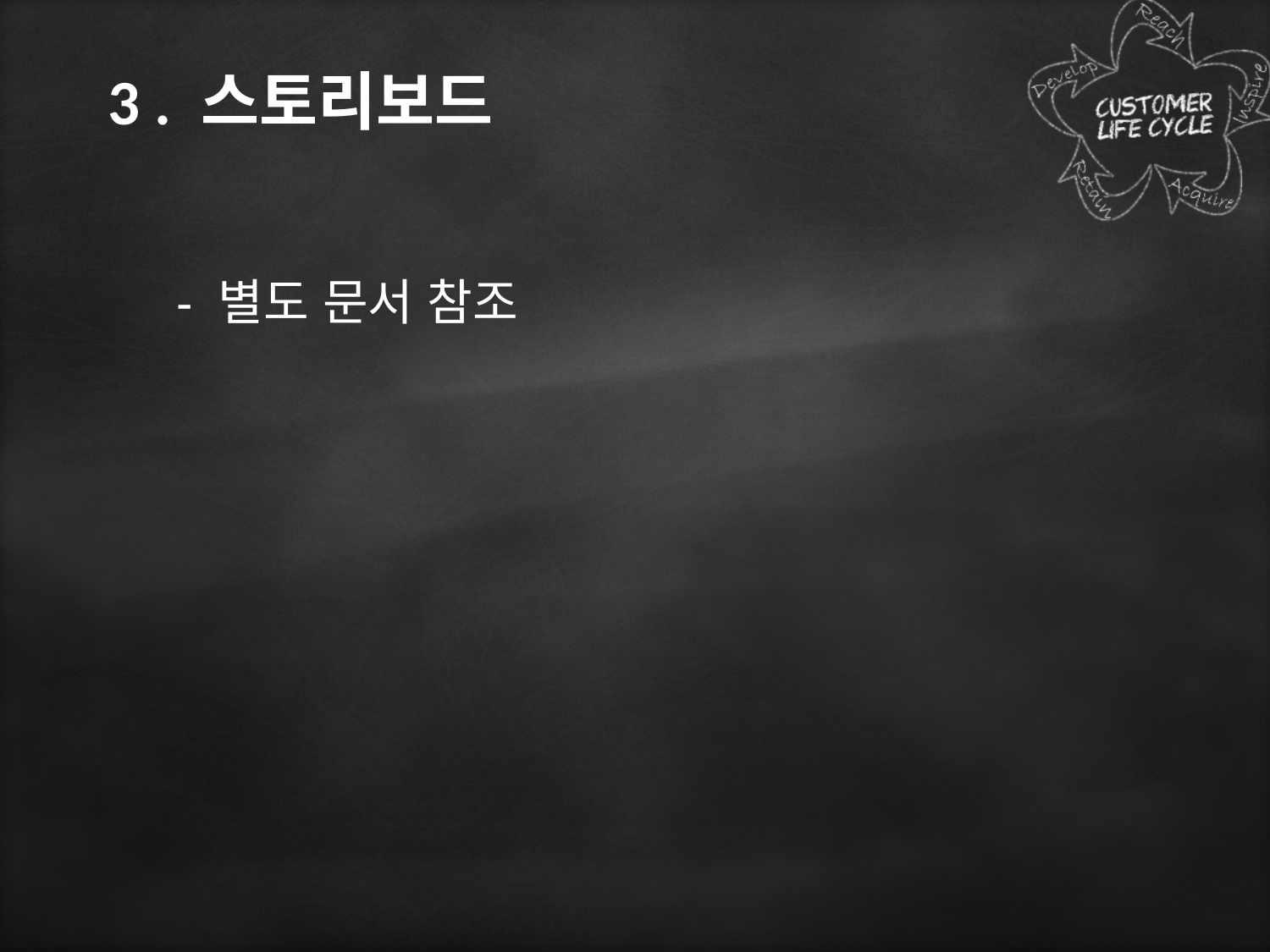

# 3 . 스토리보드
- 별도 문서 참조